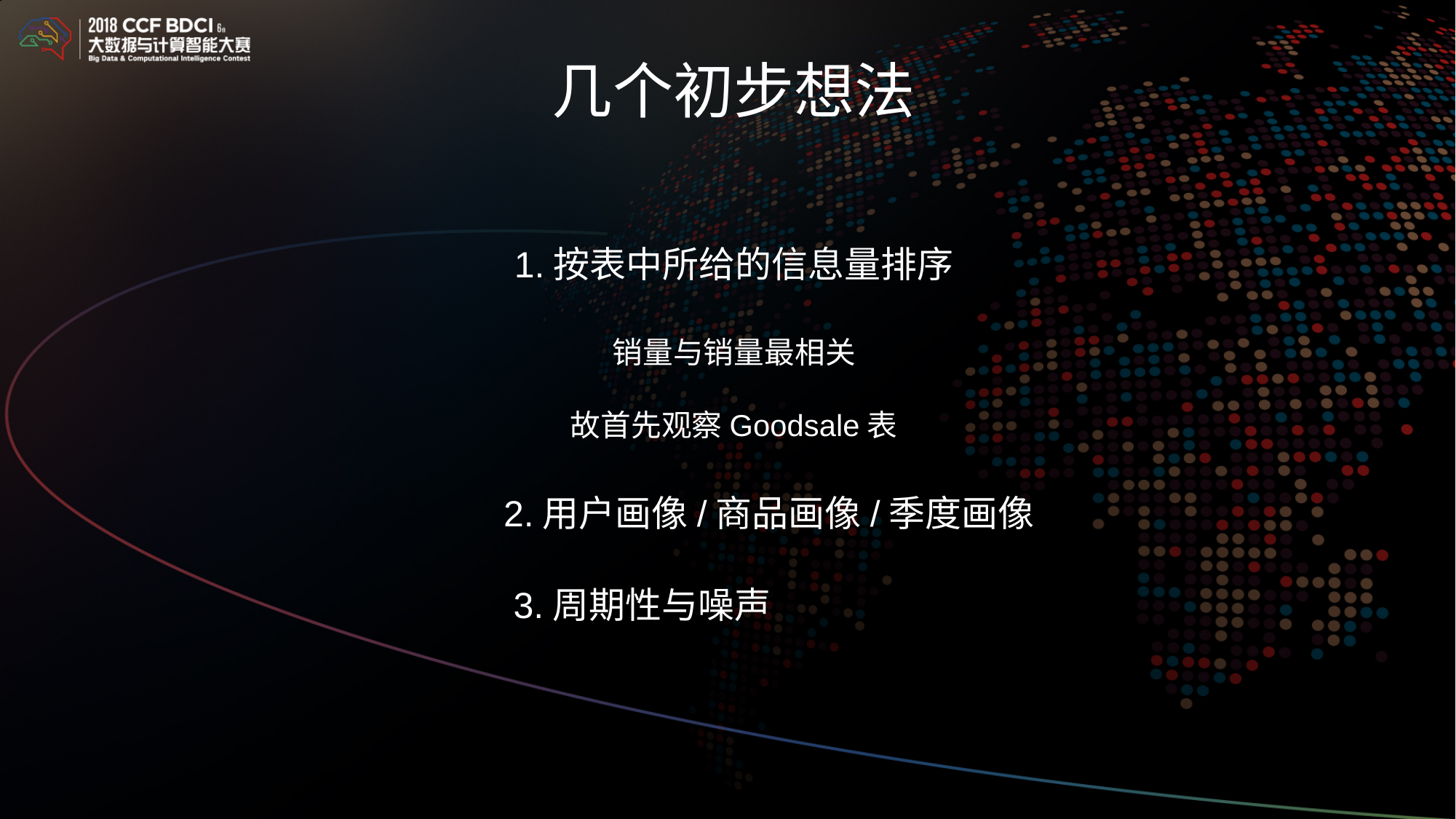

几个初步想法
1.按表中所给的信息量排序
销量与销量最相关

故首先观察Goodsale表
2.用户画像/商品画像/季度画像
3.周期性与噪声